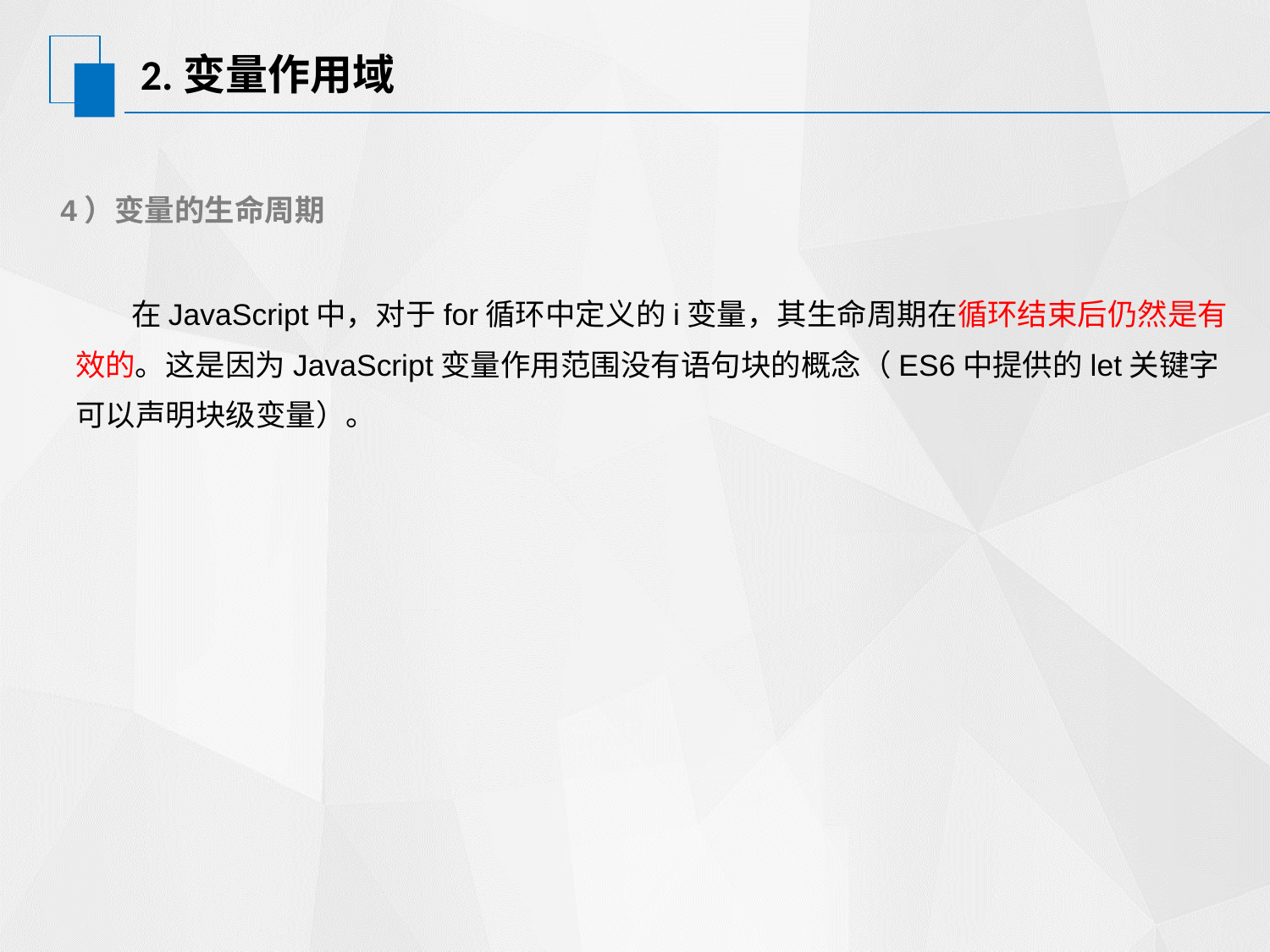

# 2.变量作用域
4）变量的生命周期
  在JavaScript中，对于for循环中定义的i变量，其生命周期在循环结束后仍然是有效的。这是因为JavaScript变量作用范围没有语句块的概念（ES6中提供的let关键字可以声明块级变量）。